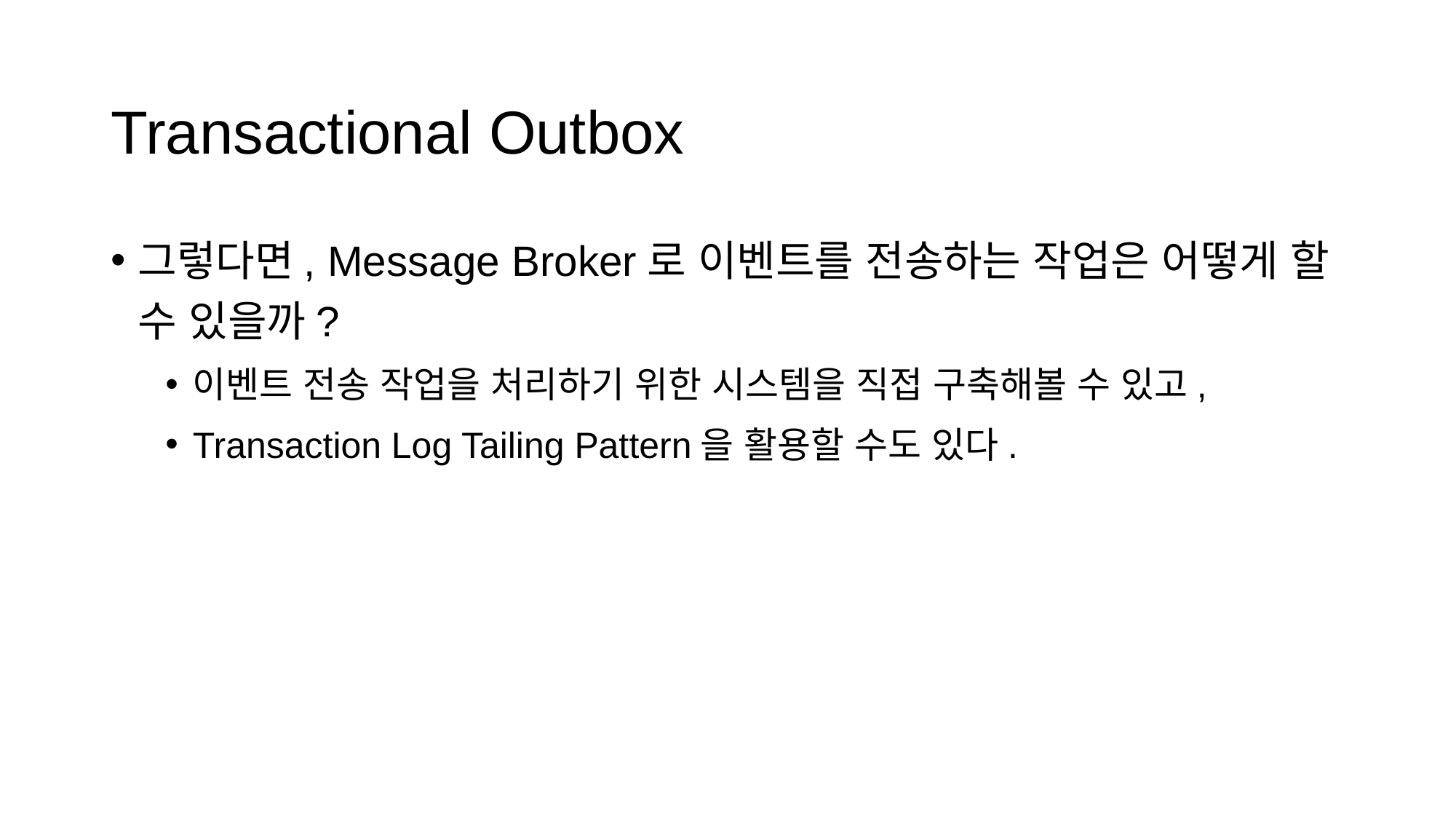

# Transactional Outbox
그렇다면, Message Broker로 이벤트를 전송하는 작업은 어떻게 할 수 있을까?
이벤트 전송 작업을 처리하기 위한 시스템을 직접 구축해볼 수 있고,
Transaction Log Tailing Pattern을 활용할 수도 있다.